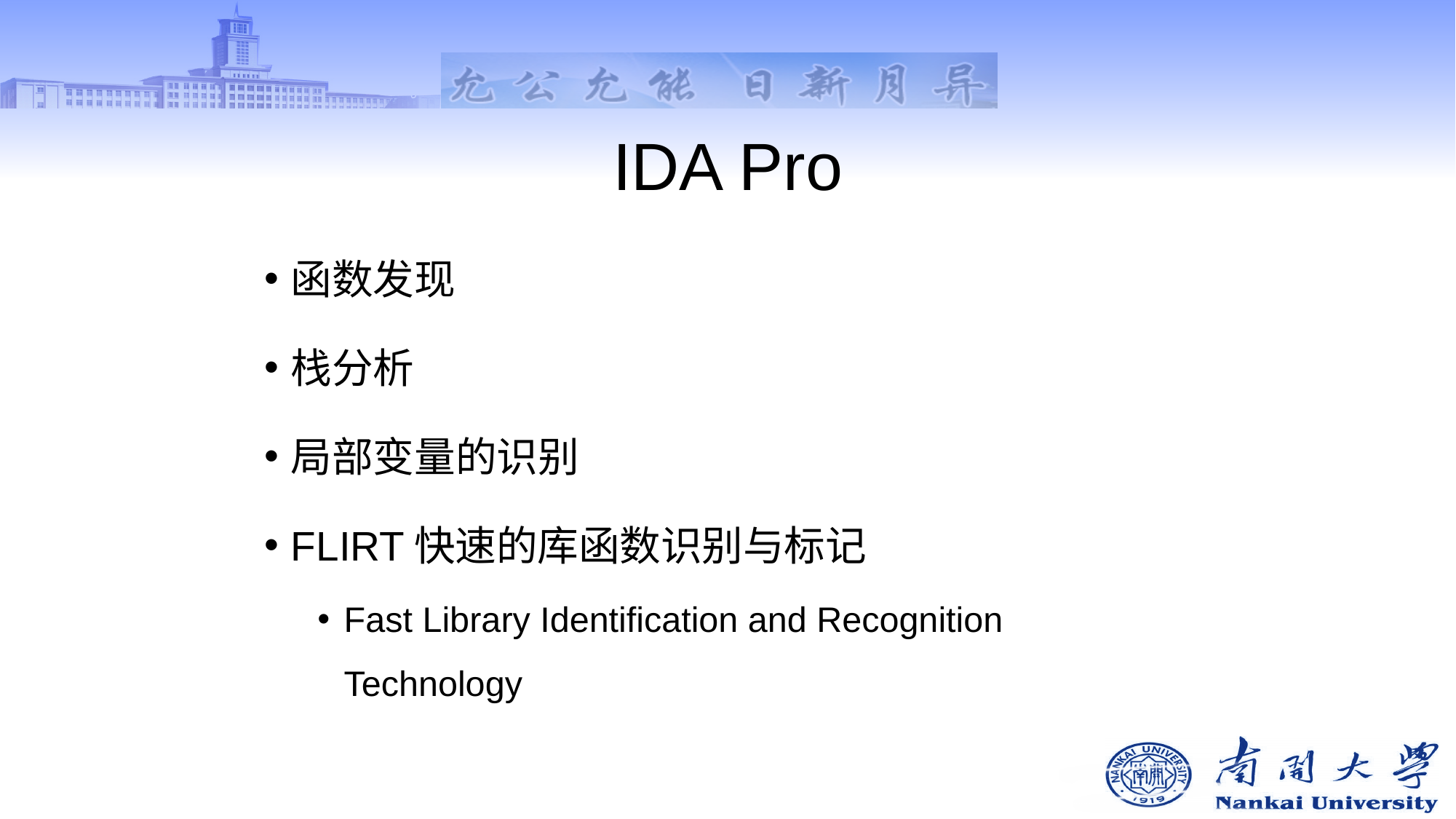

# IDA Pro
函数发现
栈分析
局部变量的识别
FLIRT快速的库函数识别与标记
Fast Library Identification and Recognition Technology